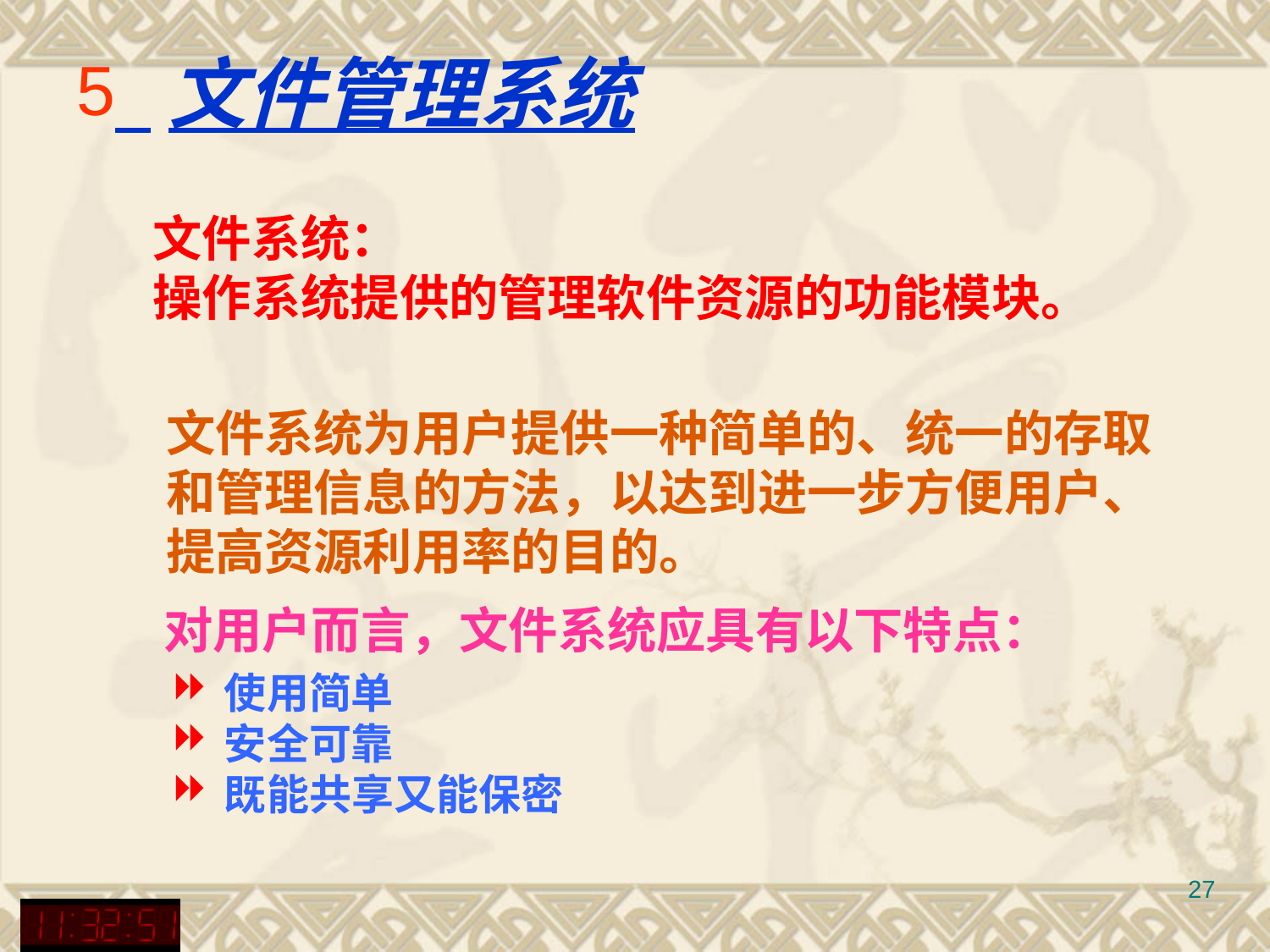

# 文件管理系统
文件系统：
操作系统提供的管理软件资源的功能模块。
文件系统为用户提供一种简单的、统一的存取
和管理信息的方法，以达到进一步方便用户、
提高资源利用率的目的。
对用户而言，文件系统应具有以下特点：
使用简单
安全可靠
既能共享又能保密
27